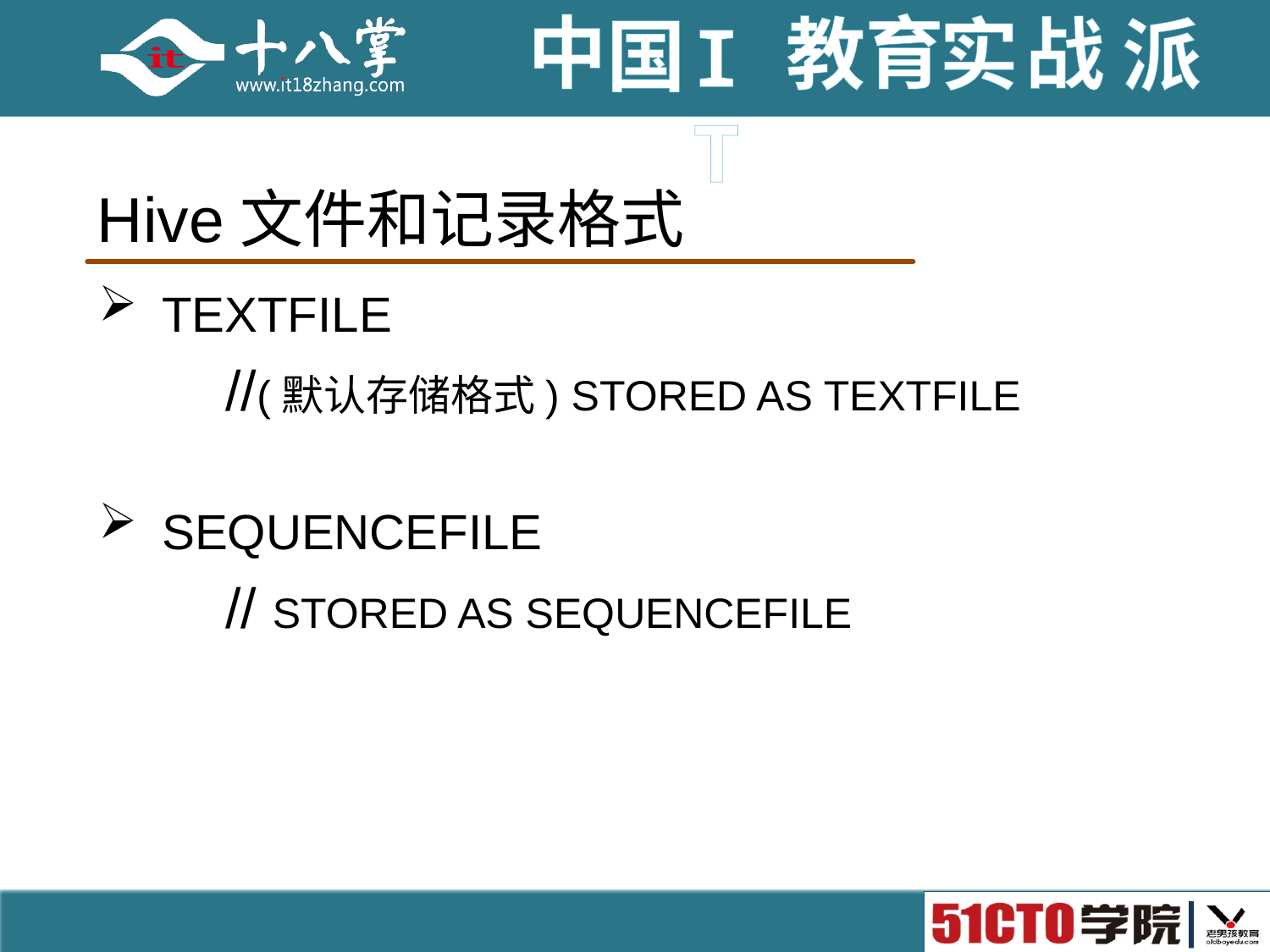

# Hive文件和记录格式
TEXTFILE
	//(默认存储格式) STORED AS TEXTFILE

SEQUENCEFILE
	// STORED AS SEQUENCEFILE